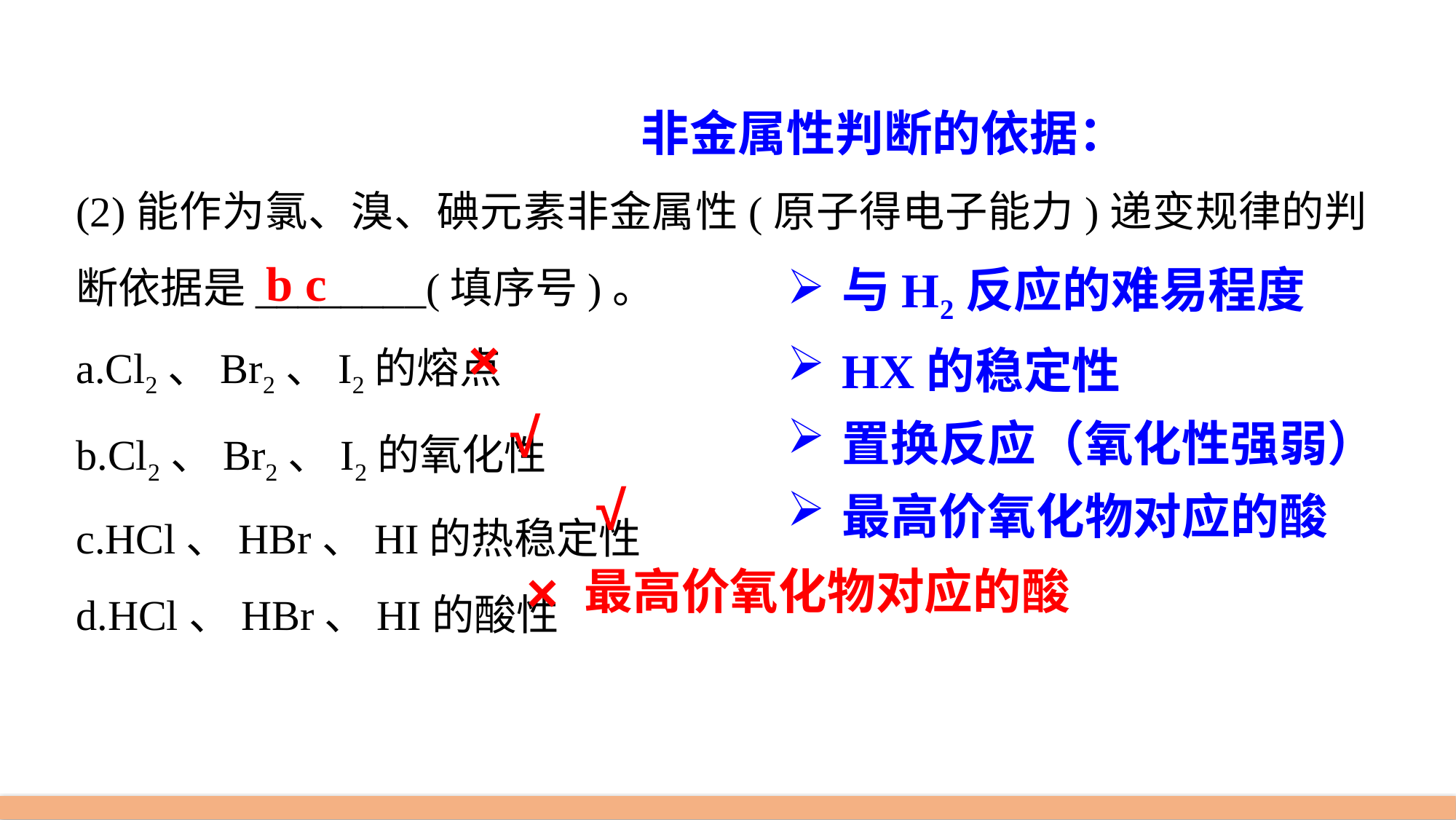

非金属性判断的依据：
(2)能作为氯、溴、碘元素非金属性(原子得电子能力)递变规律的判断依据是________(填序号)。
a.Cl2、Br2、I2的熔点
b.Cl2、Br2、I2的氧化性
c.HCl、HBr、HI的热稳定性
d.HCl、HBr、HI的酸性
b c
与H2反应的难易程度
HX的稳定性
置换反应（氧化性强弱）
最高价氧化物对应的酸
×
√
√
×
最高价氧化物对应的酸